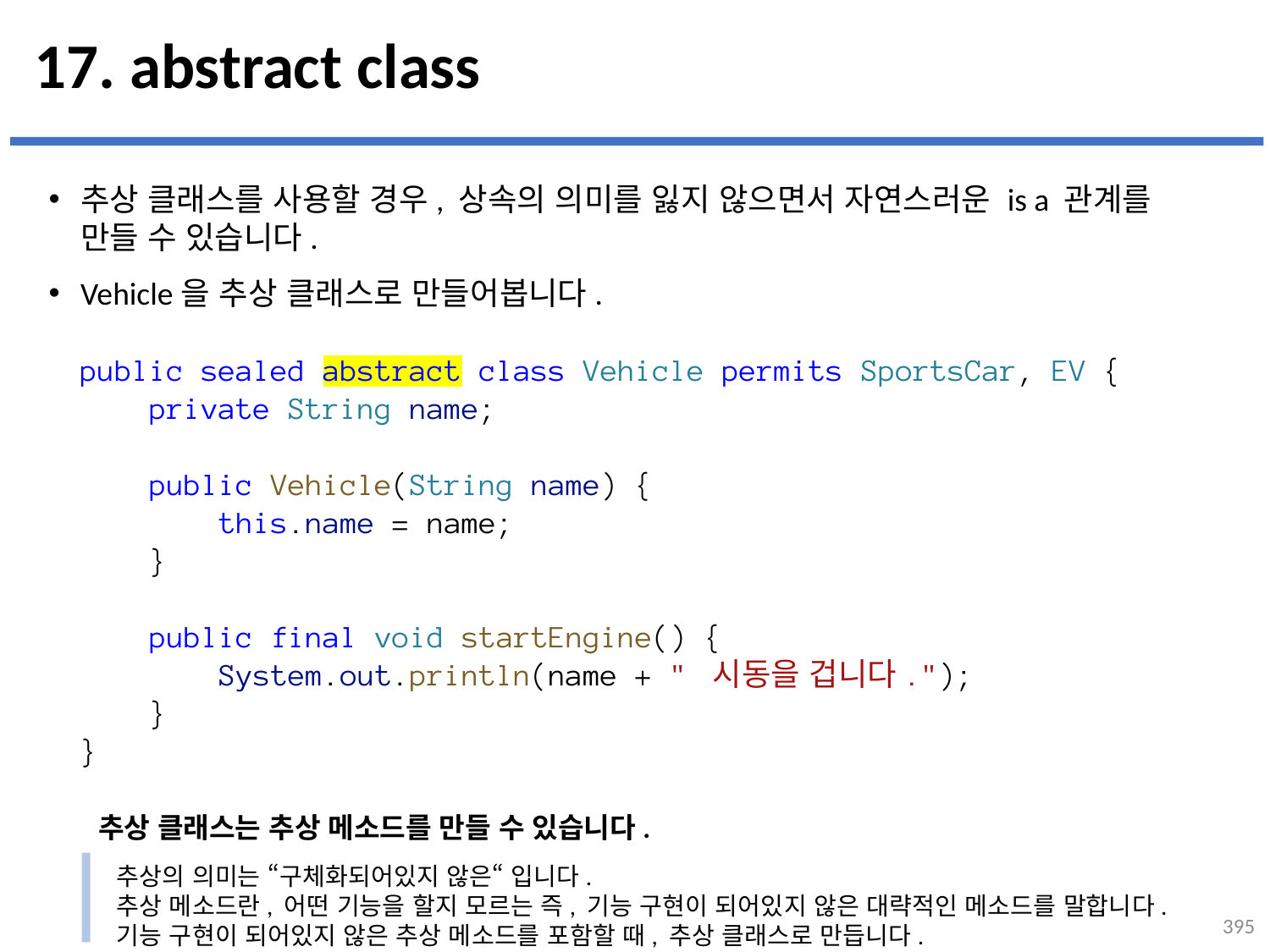

# 17. abstract class
추상 클래스를 사용할 경우, 상속의 의미를 잃지 않으면서 자연스러운 is a 관계를 만들 수 있습니다.
Vehicle을 추상 클래스로 만들어봅니다.
...

설명
public sealed abstract class Vehicle permits SportsCar, EV {
    private String name;
    public Vehicle(String name) {
        this.name = name;
    }
    public final void startEngine() {
        System.out.println(name + " 시동을 겁니다.");
    }
}
추상 클래스는 추상 메소드를 만들 수 있습니다.

추상의 의미는 “구체화되어있지 않은“ 입니다.
추상 메소드란, 어떤 기능을 할지 모르는 즉, 기능 구현이 되어있지 않은 대략적인 메소드를 말합니다.
기능 구현이 되어있지 않은 추상 메소드를 포함할 때, 추상 클래스로 만듭니다.
395